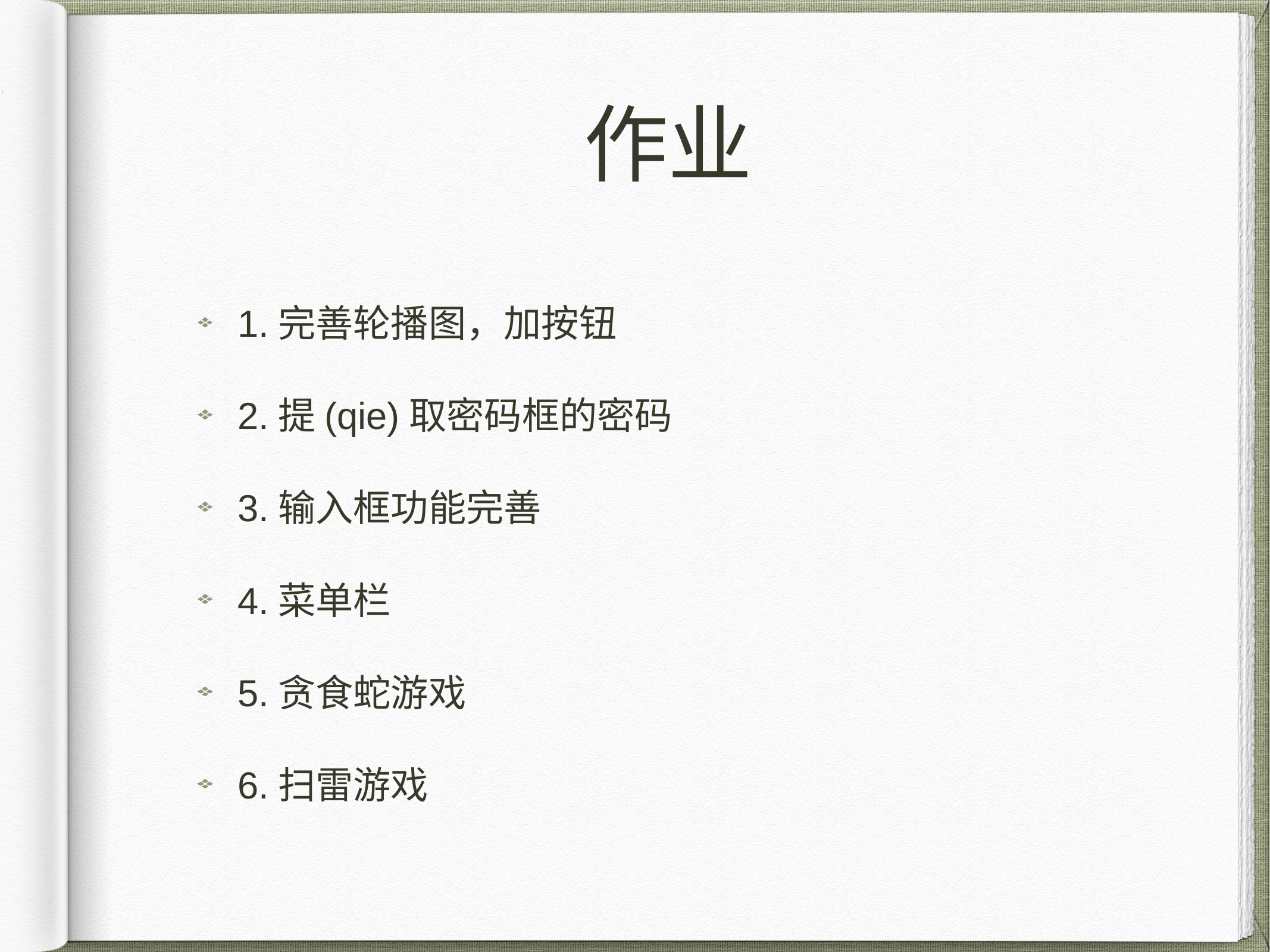

# 作业
1.完善轮播图，加按钮
2.提(qie)取密码框的密码
3.输入框功能完善
4.菜单栏
5.贪食蛇游戏
6.扫雷游戏